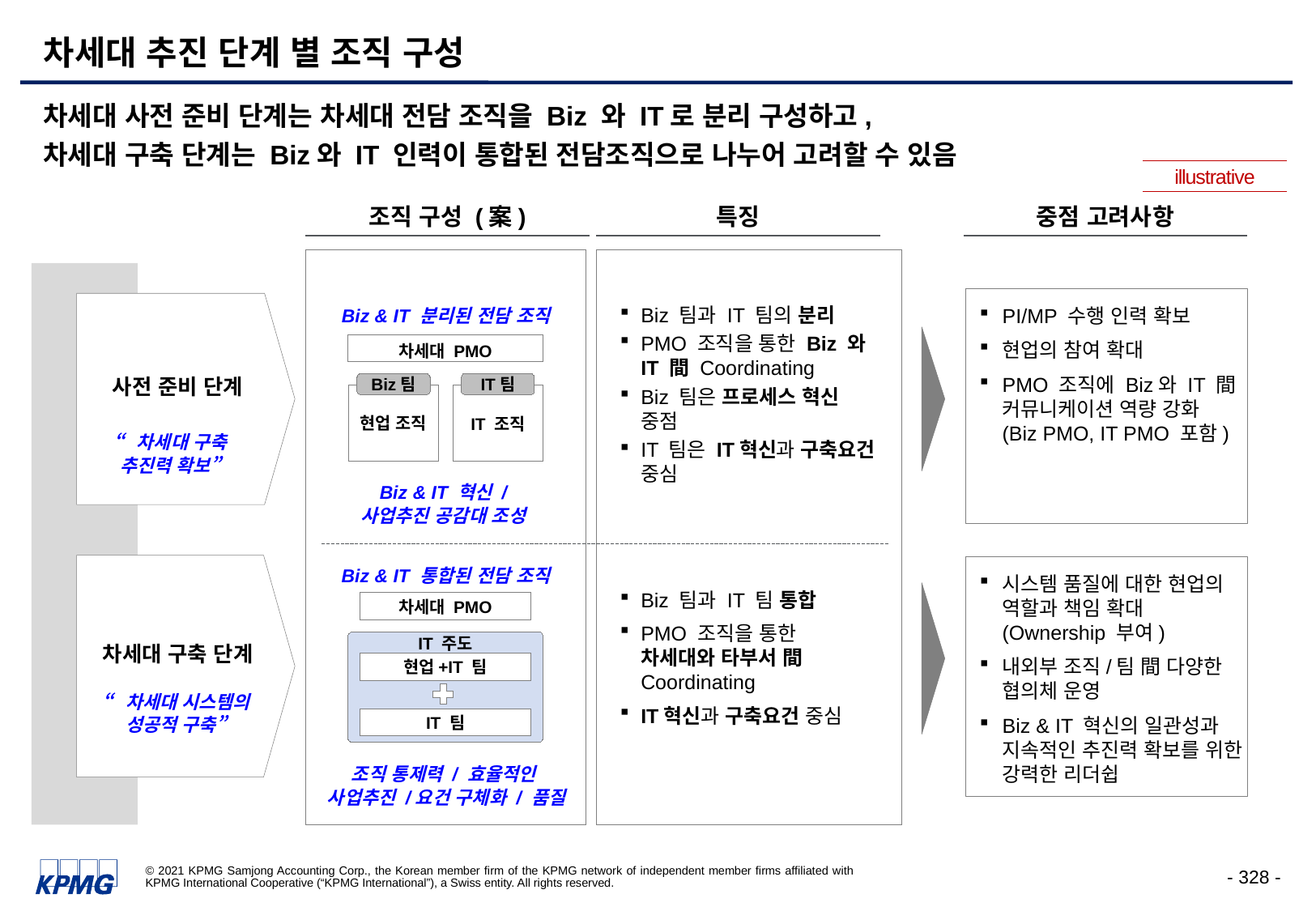

# 차세대 추진 단계 별 조직 구성
차세대 사전 준비 단계는 차세대 전담 조직을 Biz 와 IT로 분리 구성하고,
차세대 구축 단계는 Biz와 IT 인력이 통합된 전담조직으로 나누어 고려할 수 있음
illustrative
조직 구성 (案)
특징
중점 고려사항

PI/MP 수행 인력 확보
현업의 참여 확대
PMO 조직에 Biz와 IT 間 커뮤니케이션 역량 강화 (Biz PMO, IT PMO 포함)
사전 준비 단계

Biz & IT 분리된 전담 조직
Biz 팀과 IT 팀의 분리
PMO 조직을 통한 Biz 와 IT 間 Coordinating
Biz 팀은 프로세스 혁신 중점
IT 팀은 IT혁신과 구축요건 중심

차세대 PMO
Biz팀
IT팀
현업 조직
IT 조직
“차세대 구축 추진력 확보”
Biz & IT 혁신 /
사업추진 공감대 조성
차세대 구축 단계

Biz & IT 통합된 전담 조직
시스템 품질에 대한 현업의 역할과 책임 확대 (Ownership 부여)
내외부 조직/팀 間 다양한 협의체 운영
Biz & IT 혁신의 일관성과 지속적인 추진력 확보를 위한 강력한 리더쉽
Biz 팀과 IT 팀 통합
PMO 조직을 통한 차세대와 타부서 間 Coordinating
IT혁신과 구축요건 중심

차세대 PMO
IT 주도
현업+IT 팀

IT 팀
“차세대 시스템의 성공적 구축”
조직 통제력 / 효율적인
사업추진 /요건 구체화 / 품질